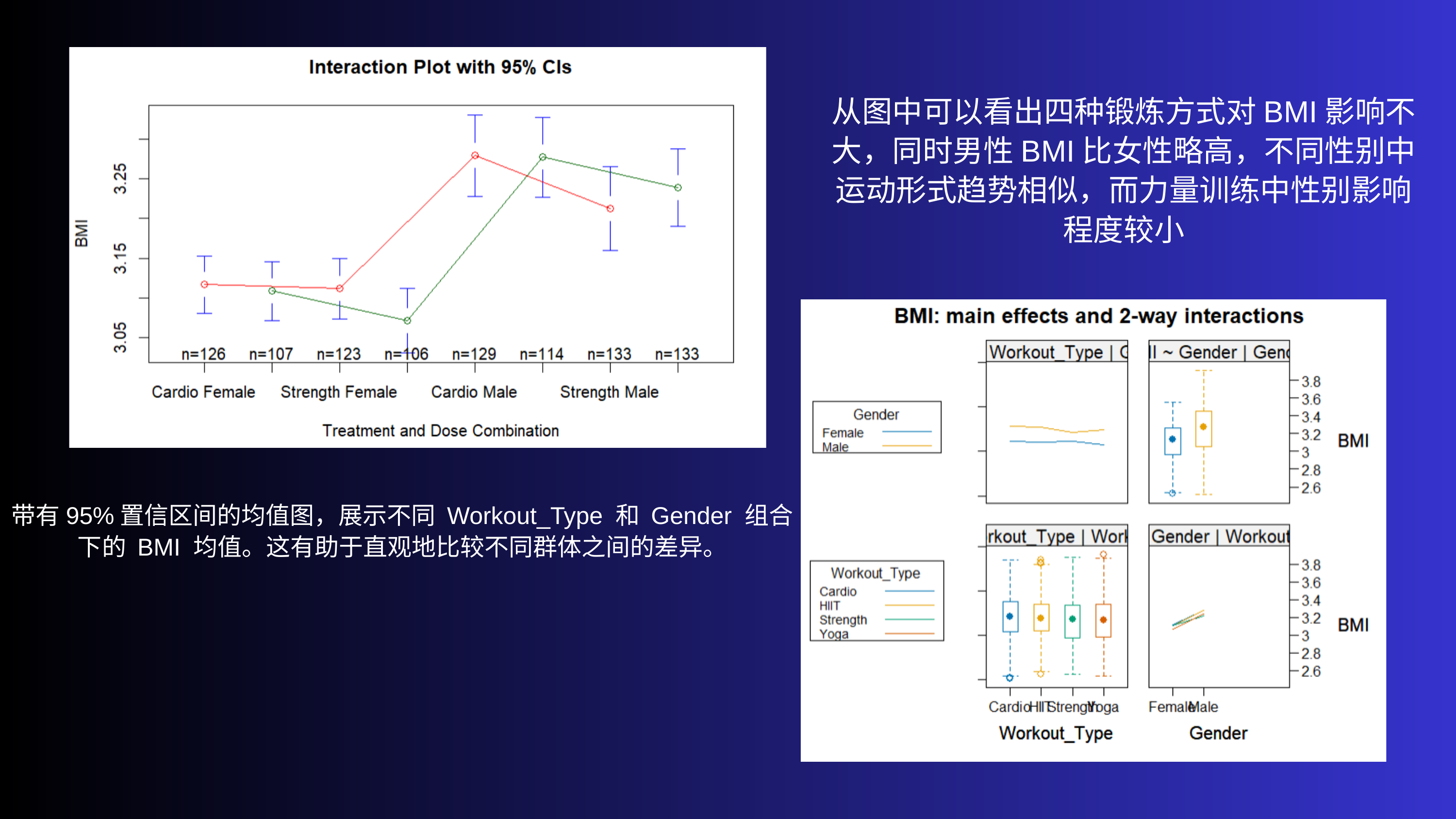

从图中可以看出四种锻炼方式对BMI影响不大，同时男性BMI比女性略高，不同性别中运动形式趋势相似，而力量训练中性别影响程度较小

带有95%置信区间的均值图，展示不同 Workout_Type 和 Gender 组合下的 BMI 均值。这有助于直观地比较不同群体之间的差异。